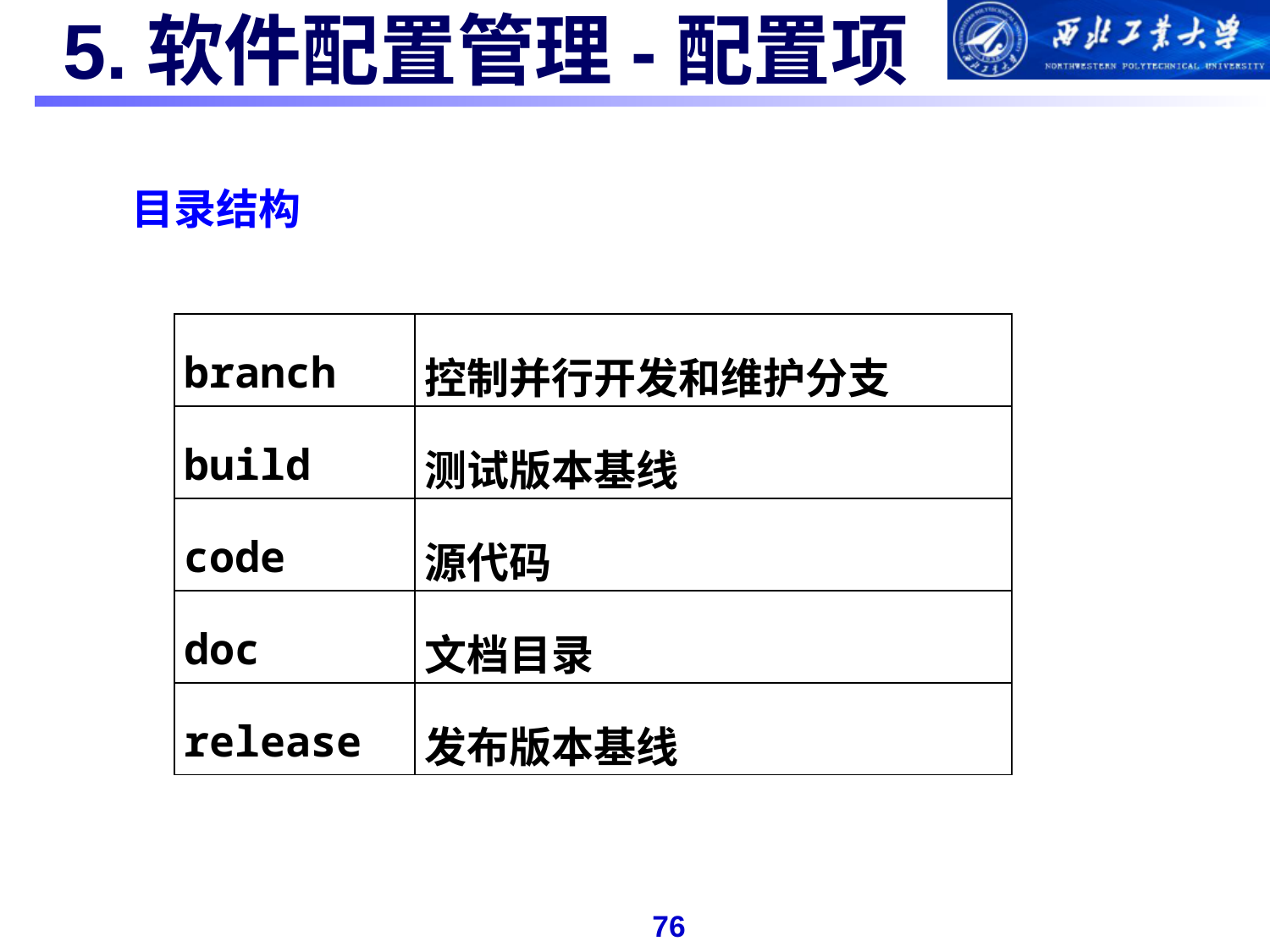

5.软件配置管理-配置项
目录结构
| branch | 控制并行开发和维护分支 |
| --- | --- |
| build | 测试版本基线 |
| code | 源代码 |
| doc | 文档目录 |
| release | 发布版本基线 |